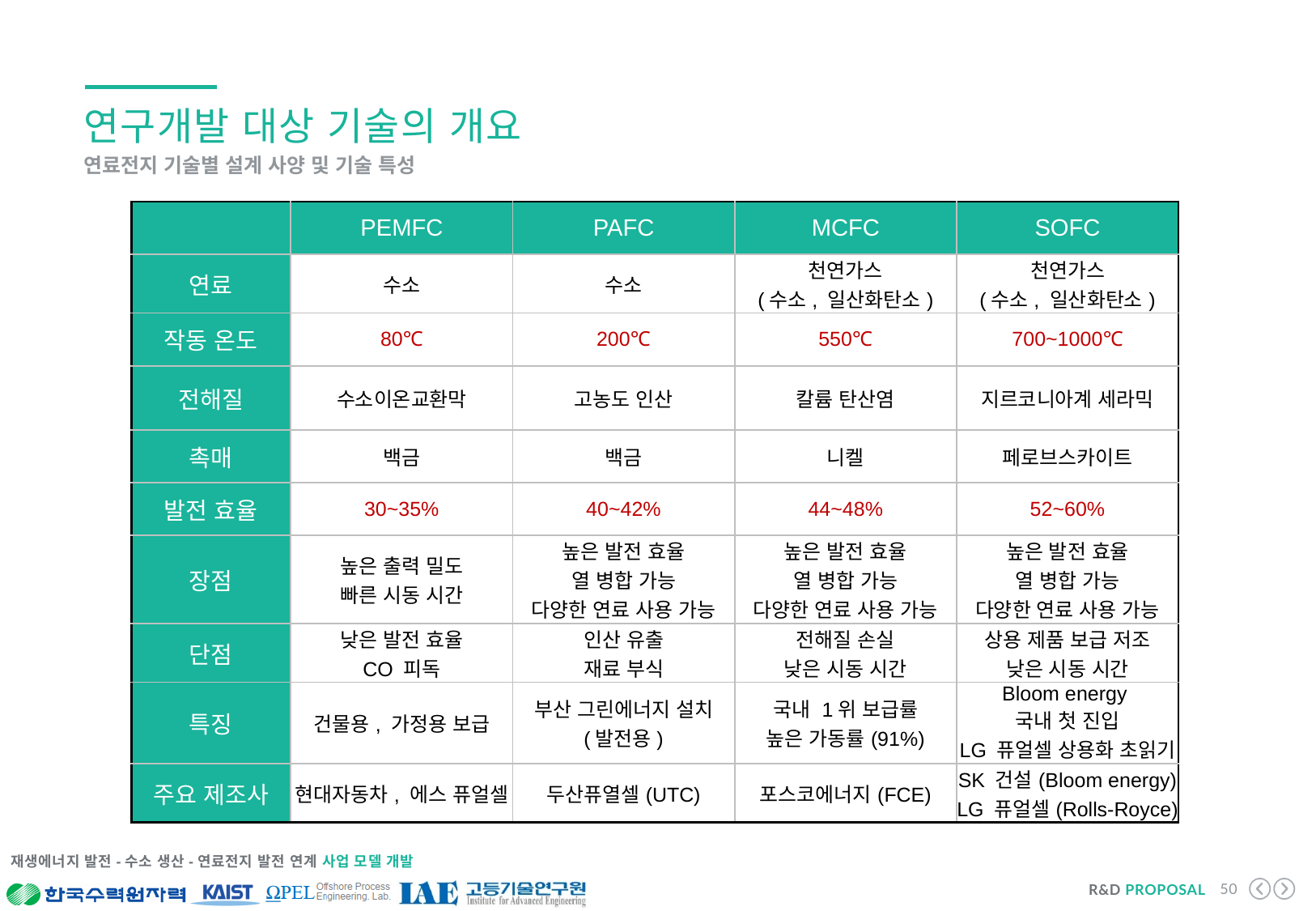

연구개발 대상 기술의 개요
연료전지 기술별 설계 사양 및 기술 특성
|  | PEMFC | PAFC | MCFC | SOFC |
| --- | --- | --- | --- | --- |
| 연료 | 수소 | 수소 | 천연가스 (수소, 일산화탄소) | 천연가스 (수소, 일산화탄소) |
| 작동 온도 | 80℃ | 200℃ | 550℃ | 700~1000℃ |
| 전해질 | 수소이온교환막 | 고농도 인산 | 칼륨 탄산염 | 지르코니아계 세라믹 |
| 촉매 | 백금 | 백금 | 니켈 | 페로브스카이트 |
| 발전 효율 | 30~35% | 40~42% | 44~48% | 52~60% |
| 장점 | 높은 출력 밀도 빠른 시동 시간 | 높은 발전 효율 열 병합 가능 다양한 연료 사용 가능 | 높은 발전 효율 열 병합 가능 다양한 연료 사용 가능 | 높은 발전 효율 열 병합 가능 다양한 연료 사용 가능 |
| 단점 | 낮은 발전 효율 CO 피독 | 인산 유출 재료 부식 | 전해질 손실 낮은 시동 시간 | 상용 제품 보급 저조 낮은 시동 시간 |
| 특징 | 건물용, 가정용 보급 | 부산 그린에너지 설치 (발전용) | 국내 1위 보급률 높은 가동률(91%) | Bloom energy 국내 첫 진입 LG 퓨얼셀 상용화 초읽기 |
| 주요 제조사 | 현대자동차, 에스 퓨얼셀 | 두산퓨열셀(UTC) | 포스코에너지(FCE) | SK 건설(Bloom energy) LG 퓨얼셀(Rolls-Royce) |